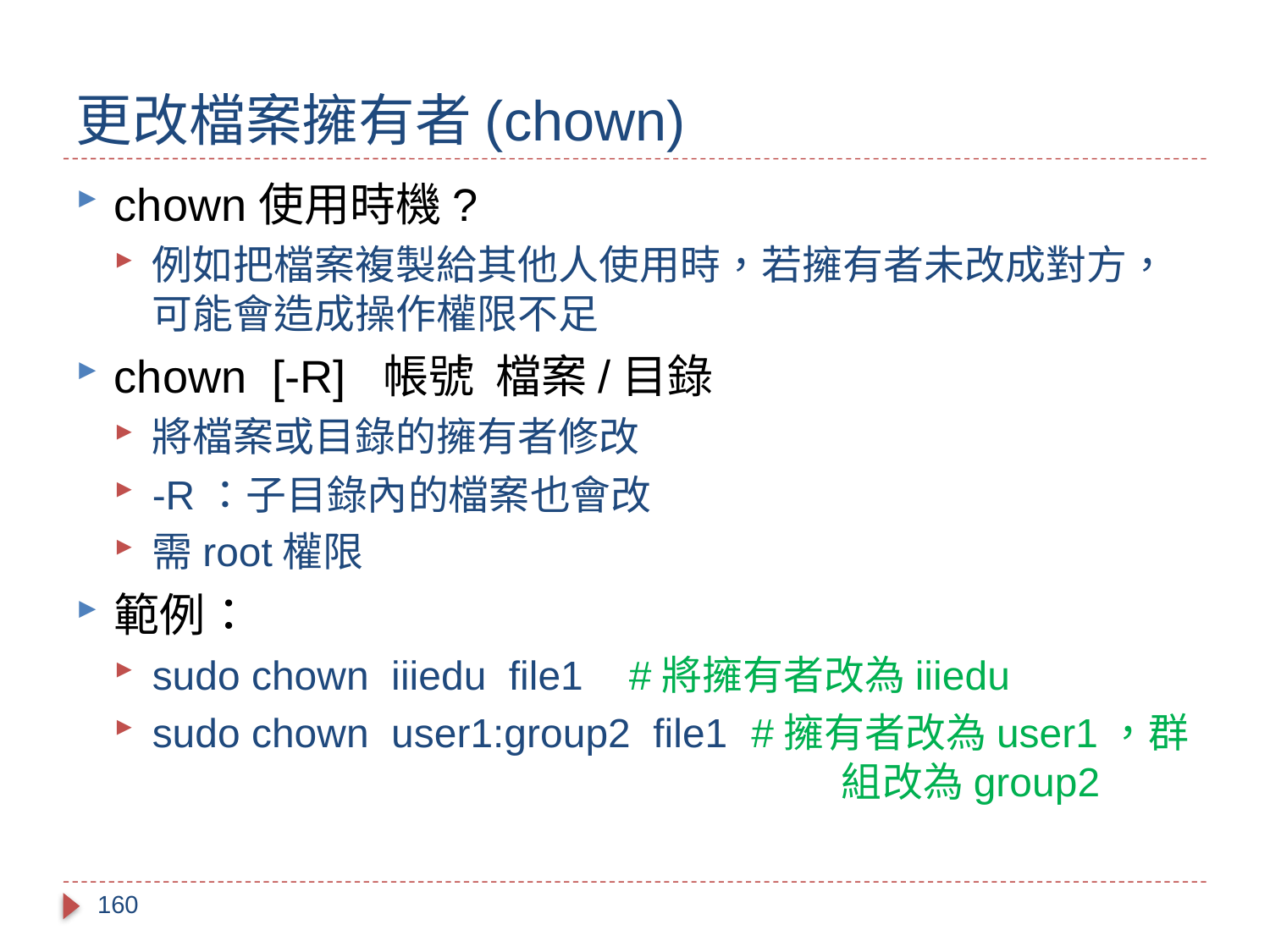

# 更改檔案擁有者(chown)
chown使用時機?
例如把檔案複製給其他人使用時，若擁有者未改成對方，可能會造成操作權限不足
chown  [-R]  帳號  檔案/目錄
將檔案或目錄的擁有者修改
-R：子目錄內的檔案也會改
需root權限
範例：
sudo chown  iiiedu  file1    #將擁有者改為iiiedu
sudo chown  user1:group2  file1  #擁有者改為user1，群					      組改為group2
160